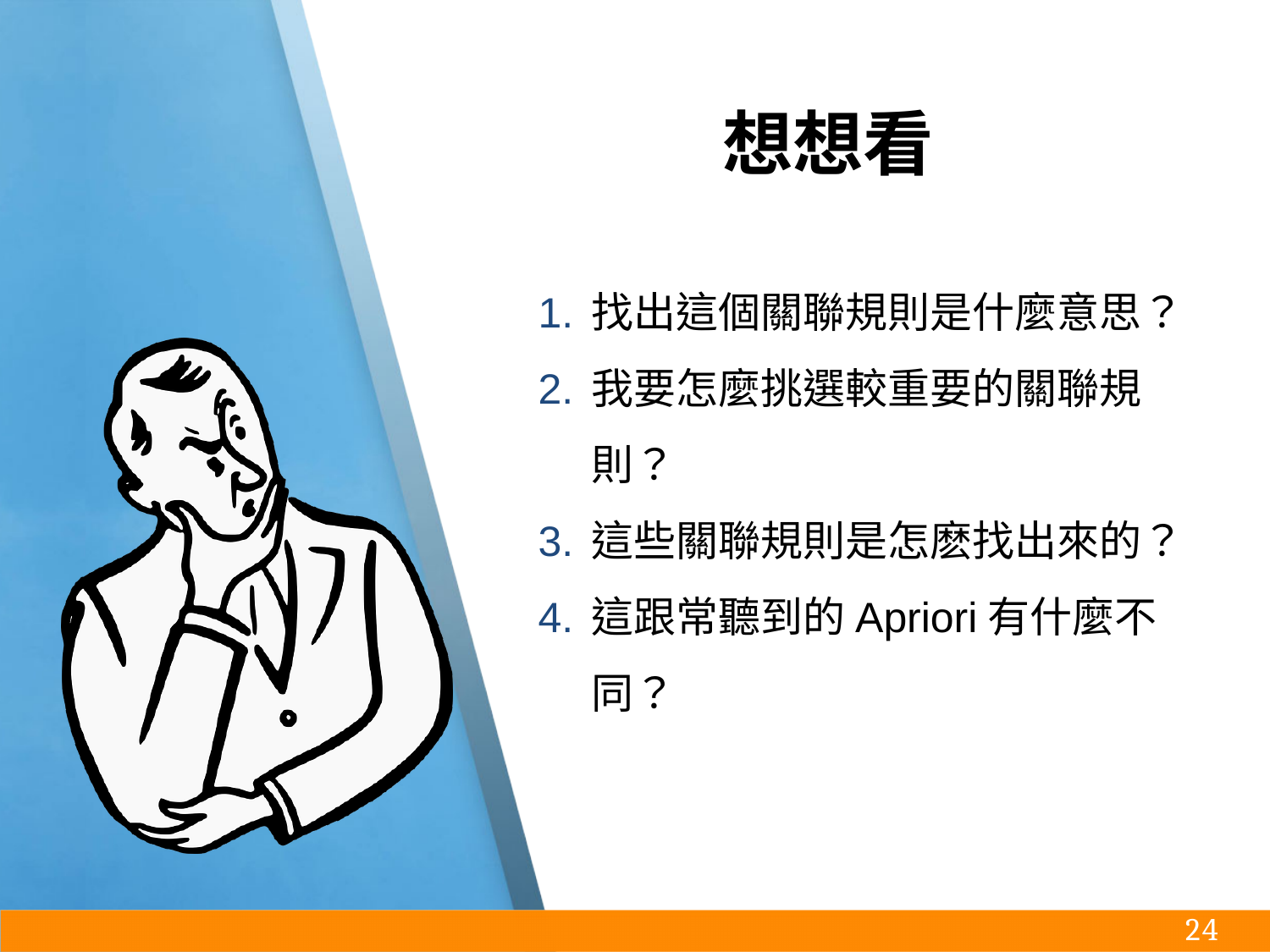

# 想想看
找出這個關聯規則是什麼意思？
我要怎麼挑選較重要的關聯規則？
這些關聯規則是怎麽找出來的？
這跟常聽到的Apriori有什麼不同？
24